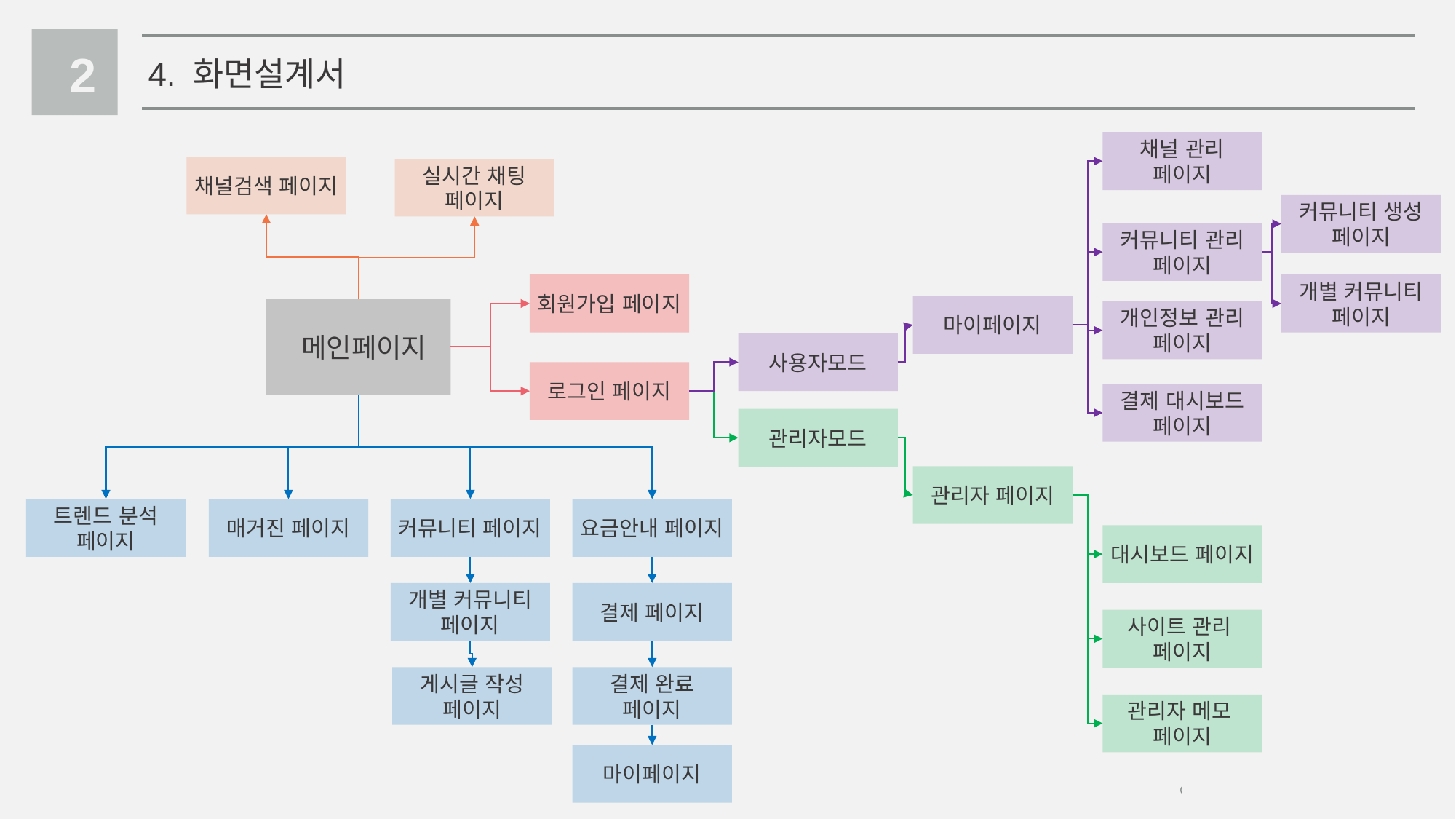

2
4. 화면설계서
채널 관리 페이지
채널검색 페이지
실시간 채팅 페이지
커뮤니티 생성 페이지
커뮤니티 관리 페이지
회원가입 페이지
개별 커뮤니티 페이지
마이페이지
 메인페이지
개인정보 관리 페이지
사용자모드
로그인 페이지
결제 대시보드 페이지
관리자모드
관리자 페이지
트렌드 분석 페이지
매거진 페이지
커뮤니티 페이지
요금안내 페이지
대시보드 페이지
개별 커뮤니티 페이지
결제 페이지
사이트 관리  페이지
게시글 작성 페이지
결제 완료 페이지
관리자 메모  페이지
마이페이지